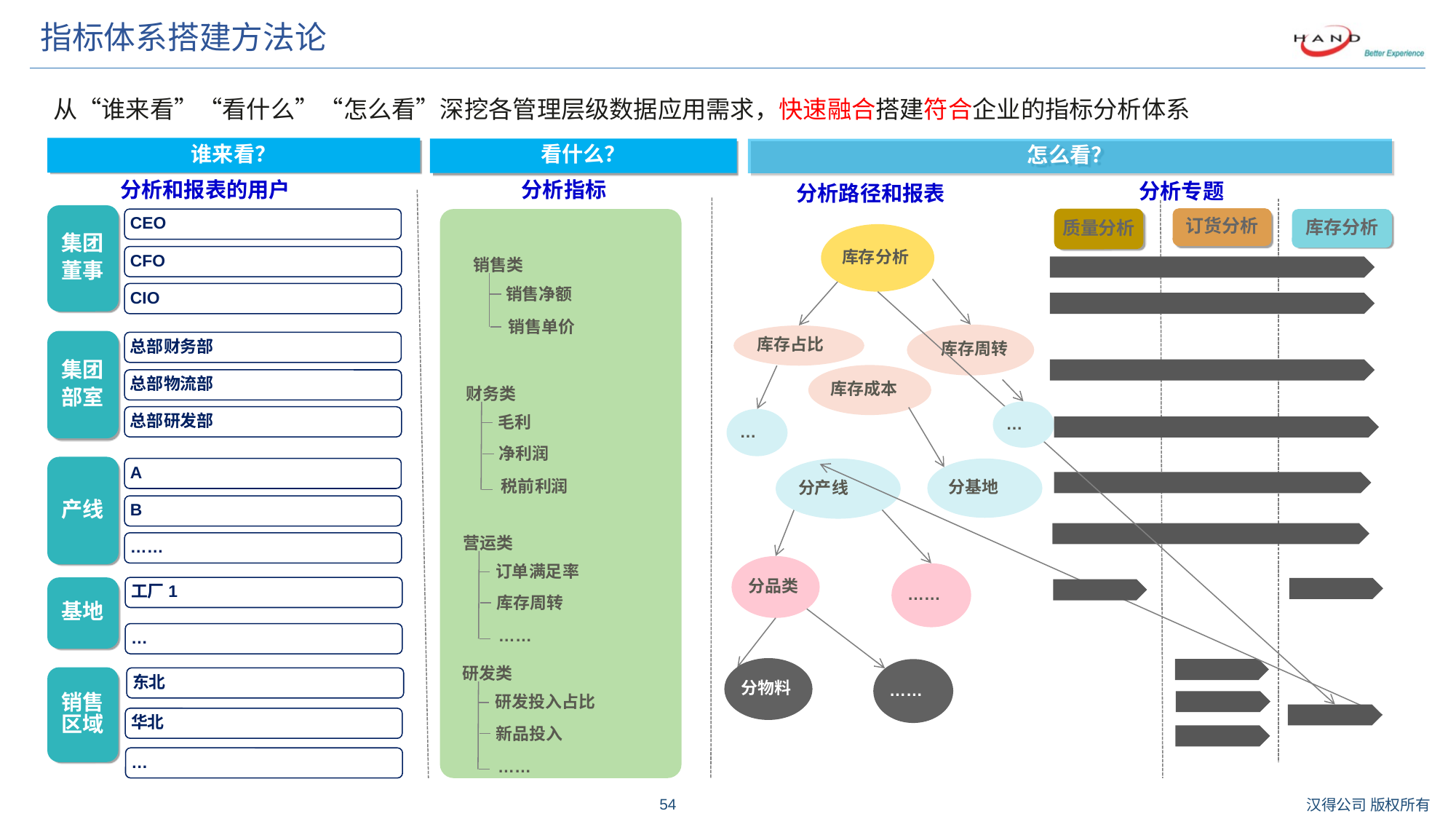

# 指标体系搭建方法论
从“谁来看”“看什么”“怎么看”深挖各管理层级数据应用需求，快速融合搭建符合企业的指标分析体系
谁来看？
看什么？
怎么看？
分析和报表的用户
分析指标
分析专题
分析路径和报表
集团
董事
订货分析
质量分析
CEO

库存分析
库存分析
CFO
 销售类
   销售净额

CIO

   销售单价
  库存周转
库存占比
集团
部室
总部财务部

库存成本
总部物流部
 财务类
   毛利

    净利润
    税前利润
…
总部研发部
…

 营运类
   订单满足率

    库存周转
    ……
产线
A
分产线
分基地

B

……
分品类
……
工厂1
基地

…
 研发类
   研发投入占比

    新品投入
    ……
分物料

……
销售区域
东北

华北

…